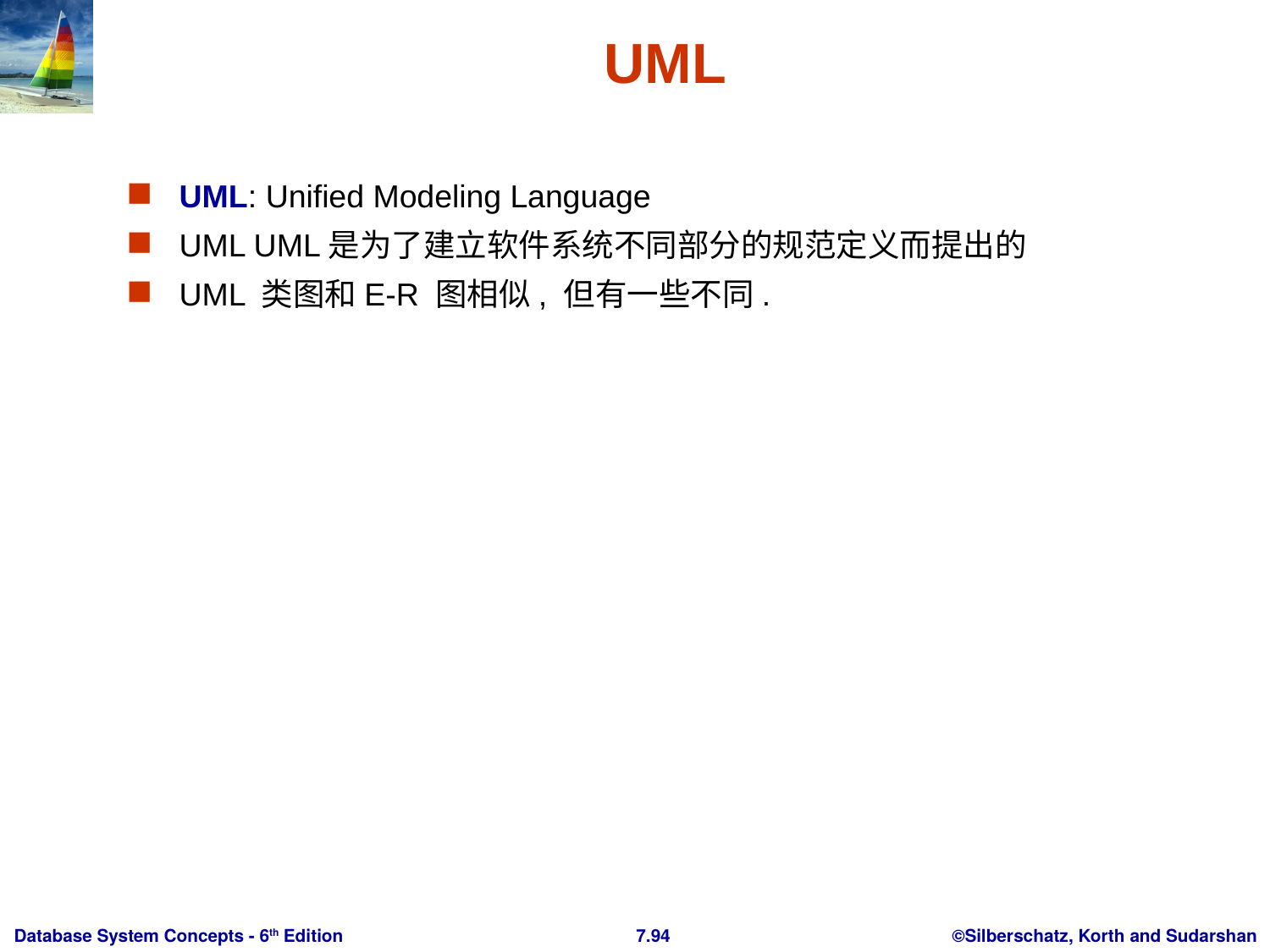

# UML
UML: Unified Modeling Language
UML UML是为了建立软件系统不同部分的规范定义而提出的
UML 类图和E-R 图相似, 但有一些不同.